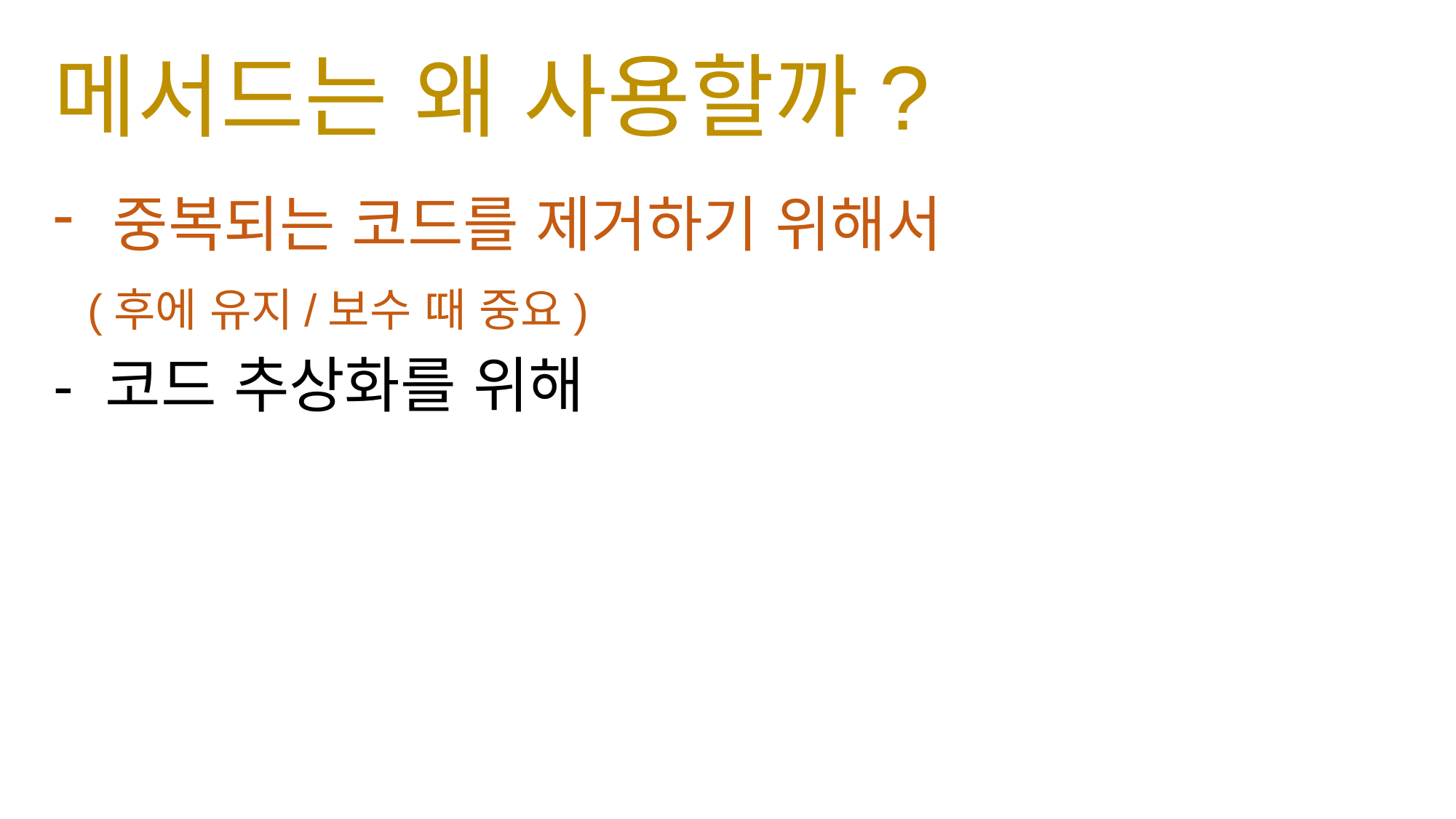

# 메서드는 왜 사용할까?
 중복되는 코드를 제거하기 위해서
  (후에 유지/보수 때 중요)
- 코드 추상화를 위해